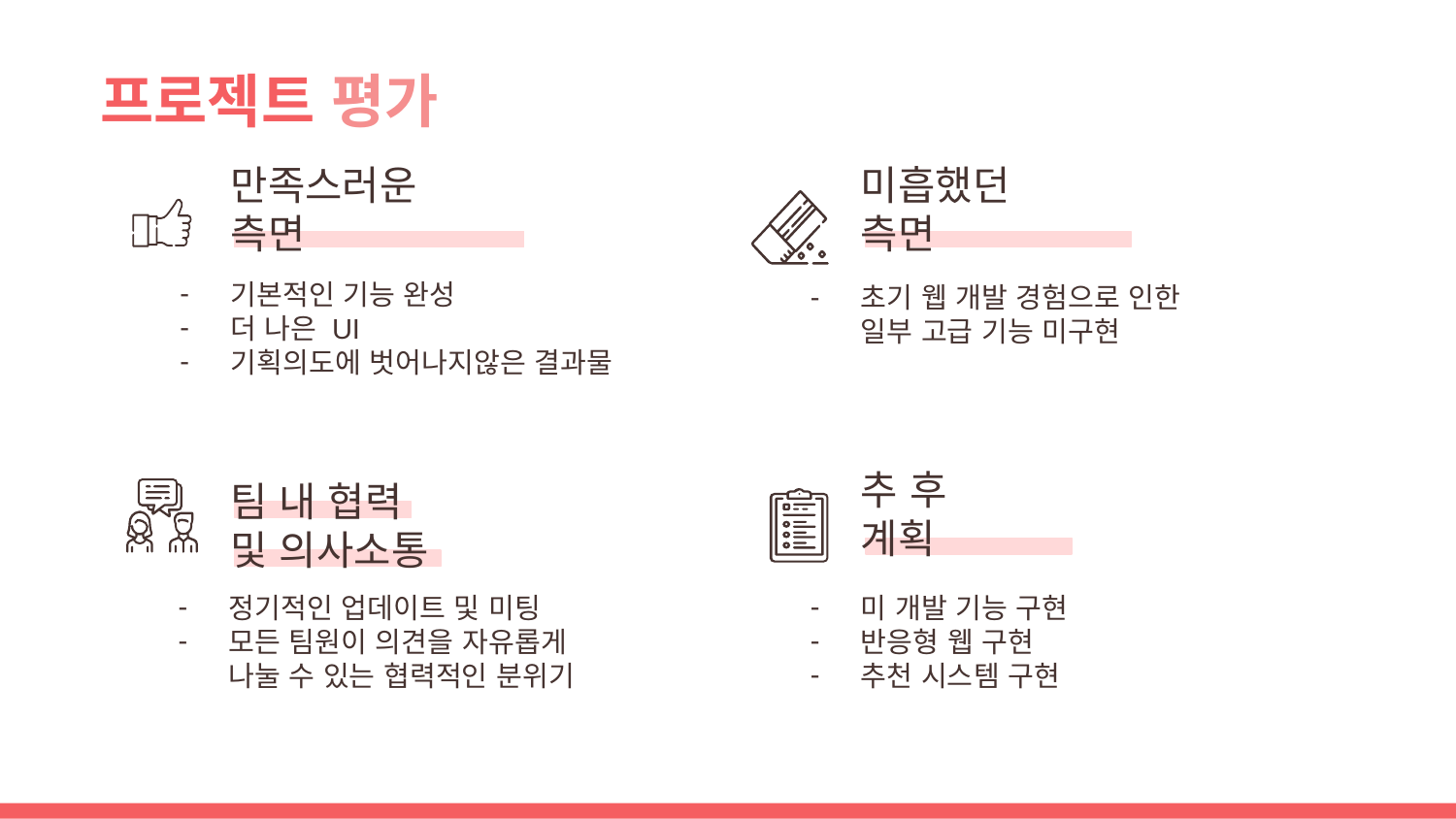

# 프로젝트 평가

만족스러운 측면
미흡했던 측면

기본적인 기능 완성
더 나은 UI
기획의도에 벗어나지않은 결과물
초기 웹 개발 경험으로 인한
일부 고급 기능 미구현
팀 내 협력
및 의사소통

추 후 계획

미 개발 기능 구현
반응형 웹 구현
추천 시스템 구현
정기적인 업데이트 및 미팅
모든 팀원이 의견을 자유롭게
나눌 수 있는 협력적인 분위기